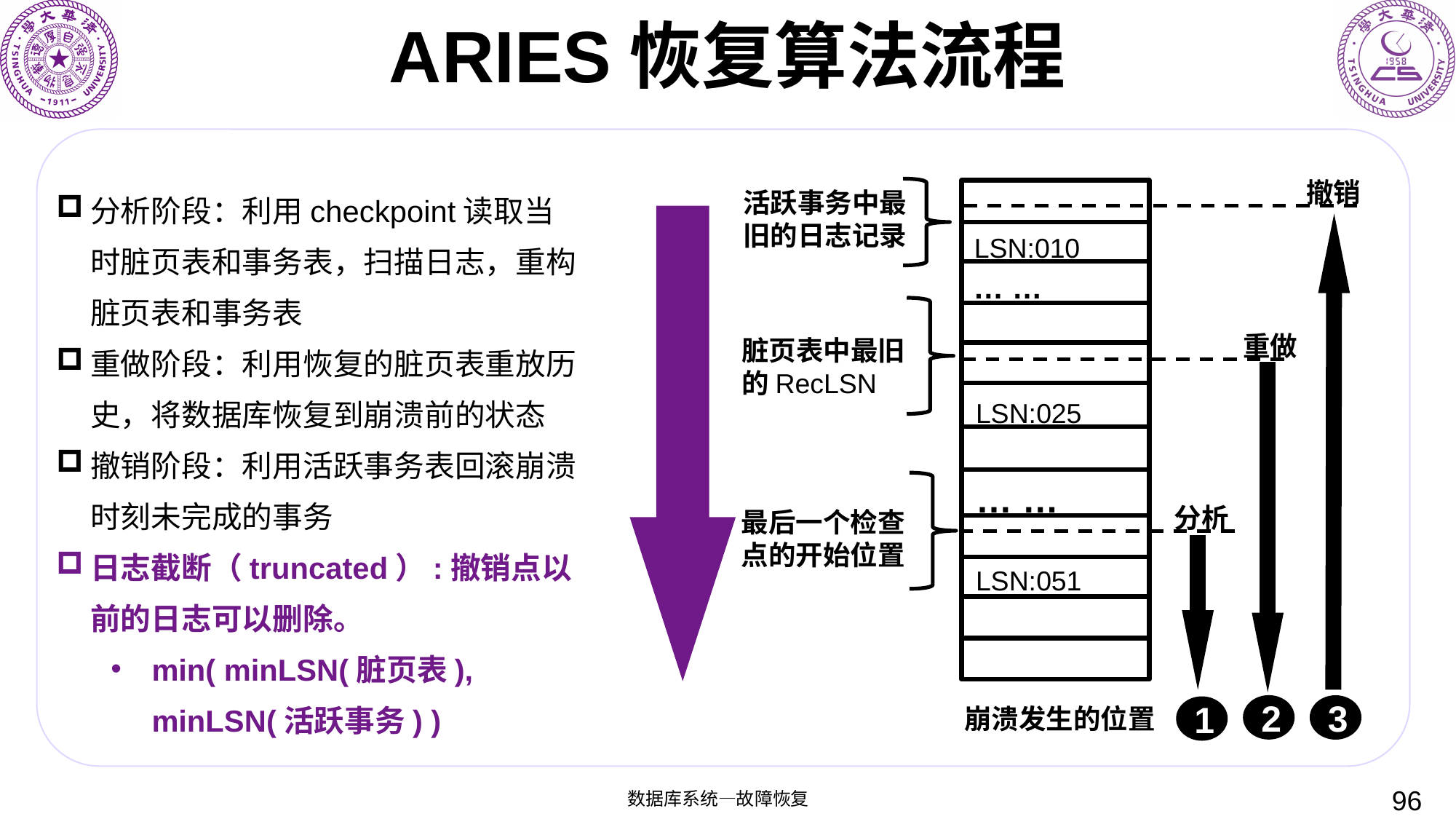

# ARIES恢复算法流程

撤销

活跃事务中最旧的日志记录

LSN:010
… …

重做
脏页表中最旧的RecLSN
时间轴
LSN:025
… …

分析
最后一个检查点的开始位置
LSN:051
2
3
崩溃发生的位置
1
分析阶段：利用checkpoint读取当时脏页表和事务表，扫描日志，重构脏页表和事务表
重做阶段：利用恢复的脏页表重放历史，将数据库恢复到崩溃前的状态
撤销阶段：利用活跃事务表回滚崩溃时刻未完成的事务
日志截断（truncated）:撤销点以前的日志可以删除。
min( minLSN(脏页表), minLSN(活跃事务) )
96
数据库系统—故障恢复